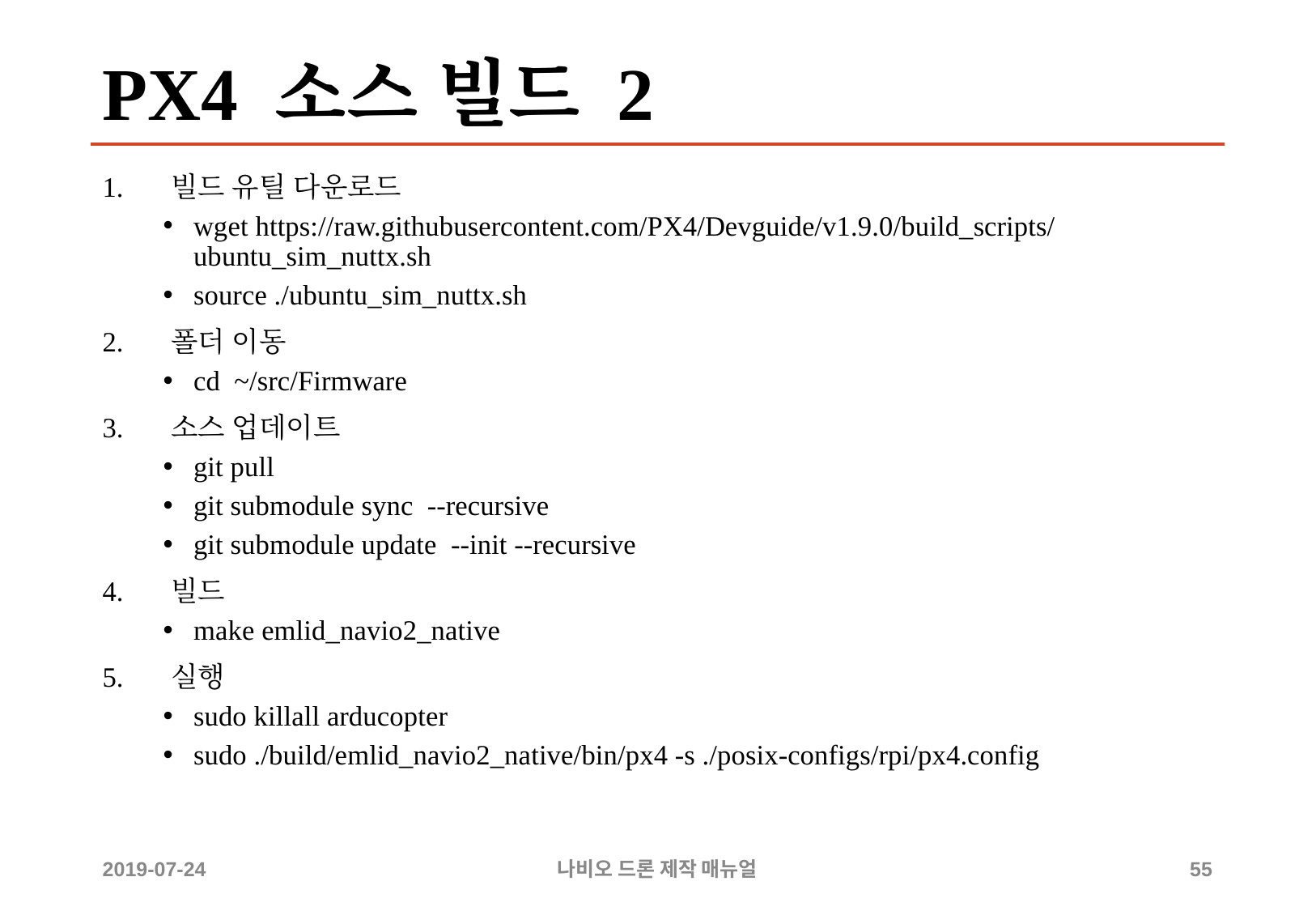

# PX4 소스 빌드 2
빌드 유틸 다운로드
wget https://raw.githubusercontent.com/PX4/Devguide/v1.9.0/build_scripts/ubuntu_sim_nuttx.sh
source ./ubuntu_sim_nuttx.sh
폴더 이동
cd  ~/src/Firmware
소스 업데이트
git pull
git submodule sync  --recursive
git submodule update  --init --recursive
빌드
make emlid_navio2_native
실행
sudo killall arducopter
sudo ./build/emlid_navio2_native/bin/px4 -s ./posix-configs/rpi/px4.config

2019-07-24
나비오 드론 제작 매뉴얼
55